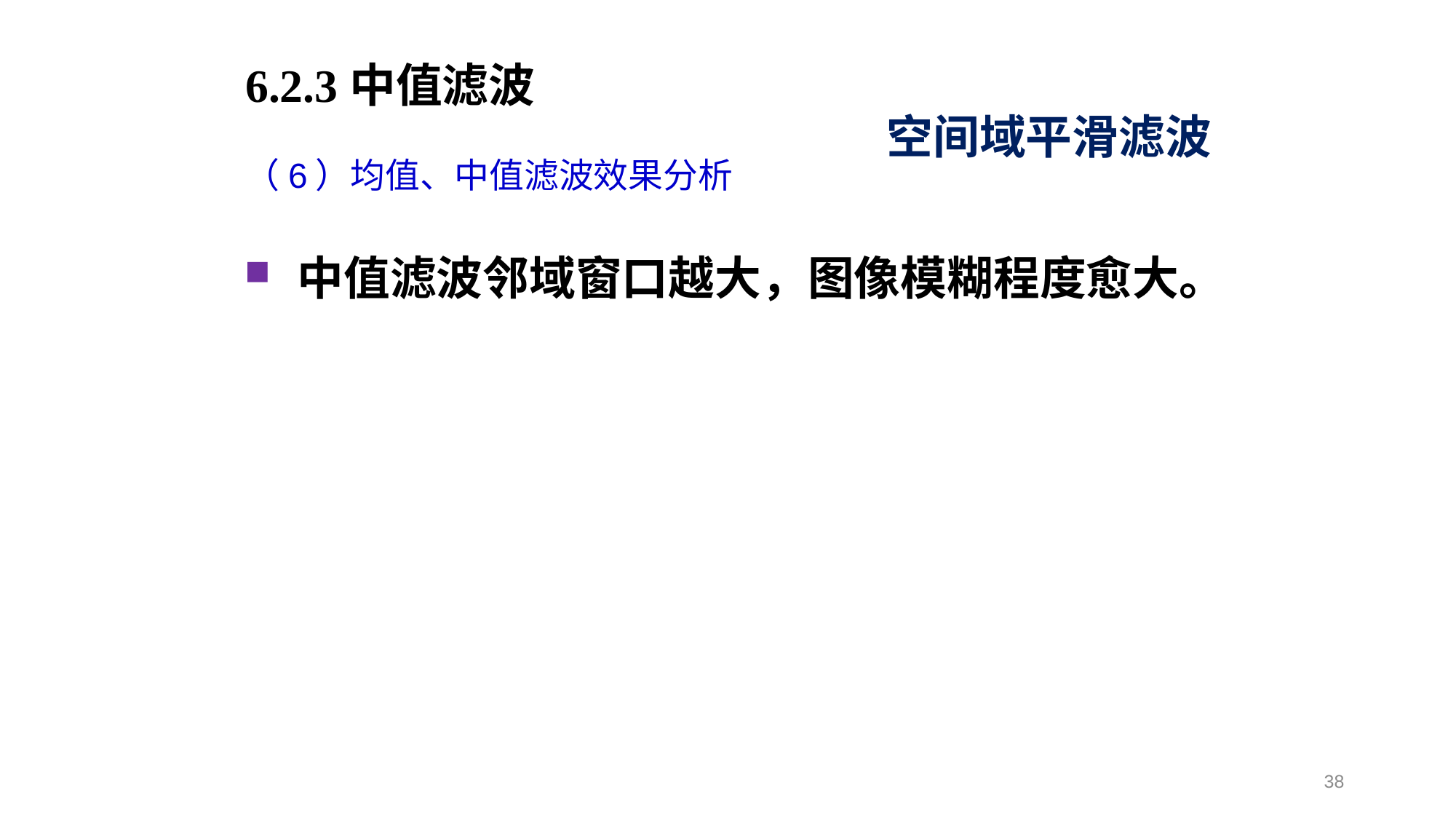

6.2.3中值滤波
空间域平滑滤波
（6）均值、中值滤波效果分析
中值滤波邻域窗口越大，图像模糊程度愈大。
38